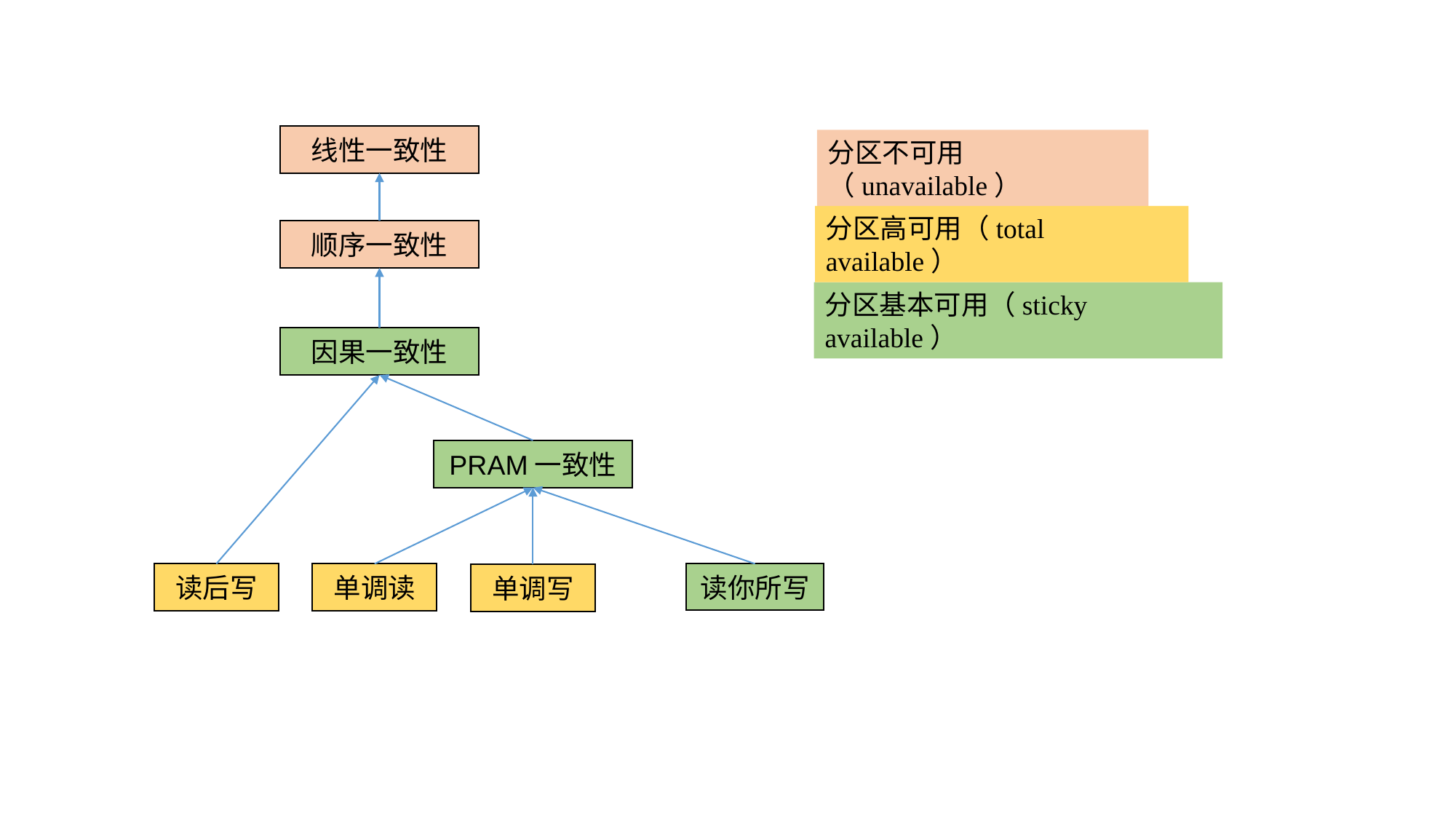

free space
tuple
tuple
...
tuple
线性一致性
分区不可用（unavailable）
分区高可用（total available）
顺序一致性
分区基本可用（sticky available）
因果一致性
PRAM一致性
读后写
单调读
读你所写
单调写